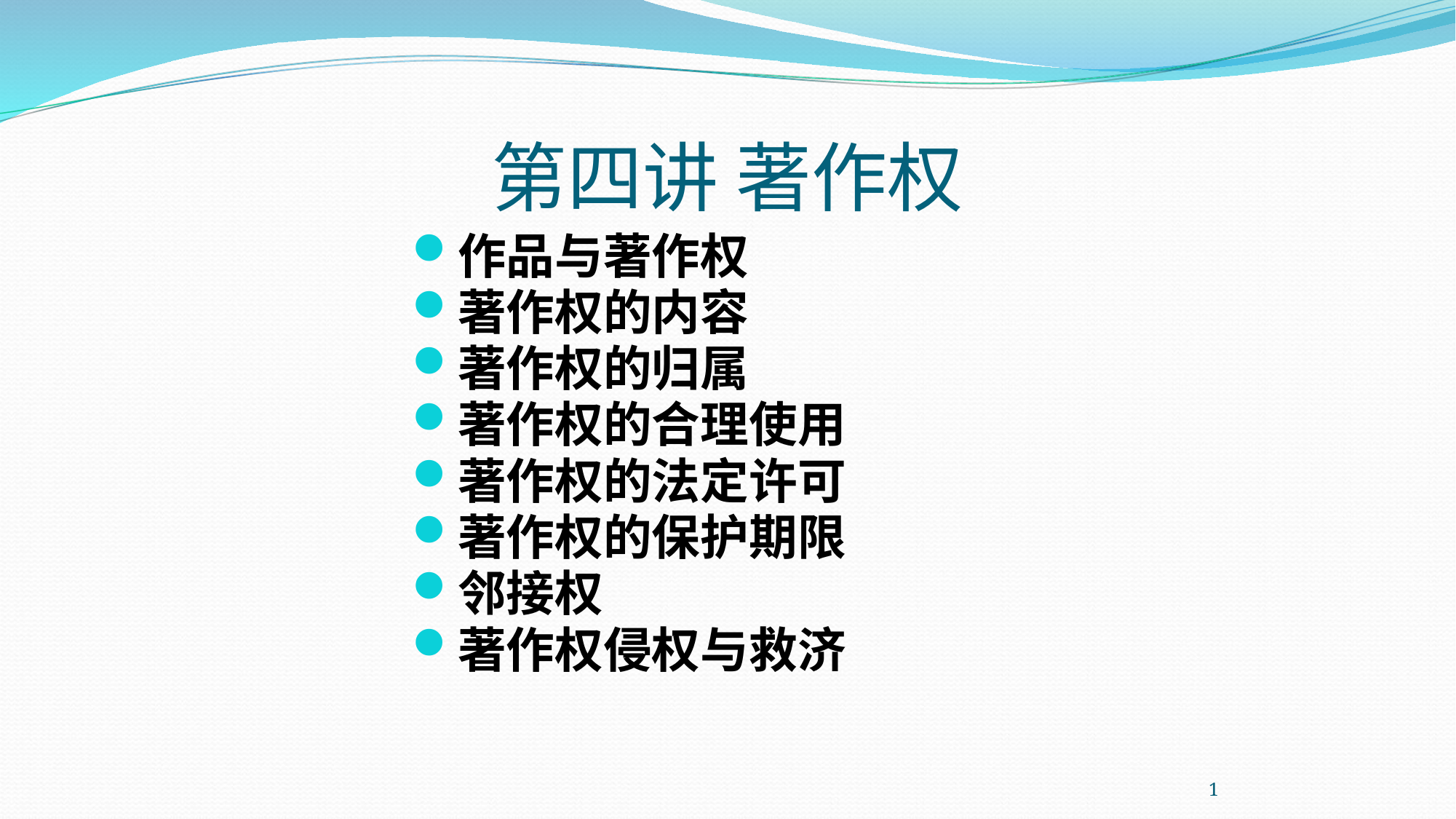

第四讲 著作权
作品与著作权
著作权的内容
著作权的归属
著作权的合理使用
著作权的法定许可
著作权的保护期限
邻接权
著作权侵权与救济
1